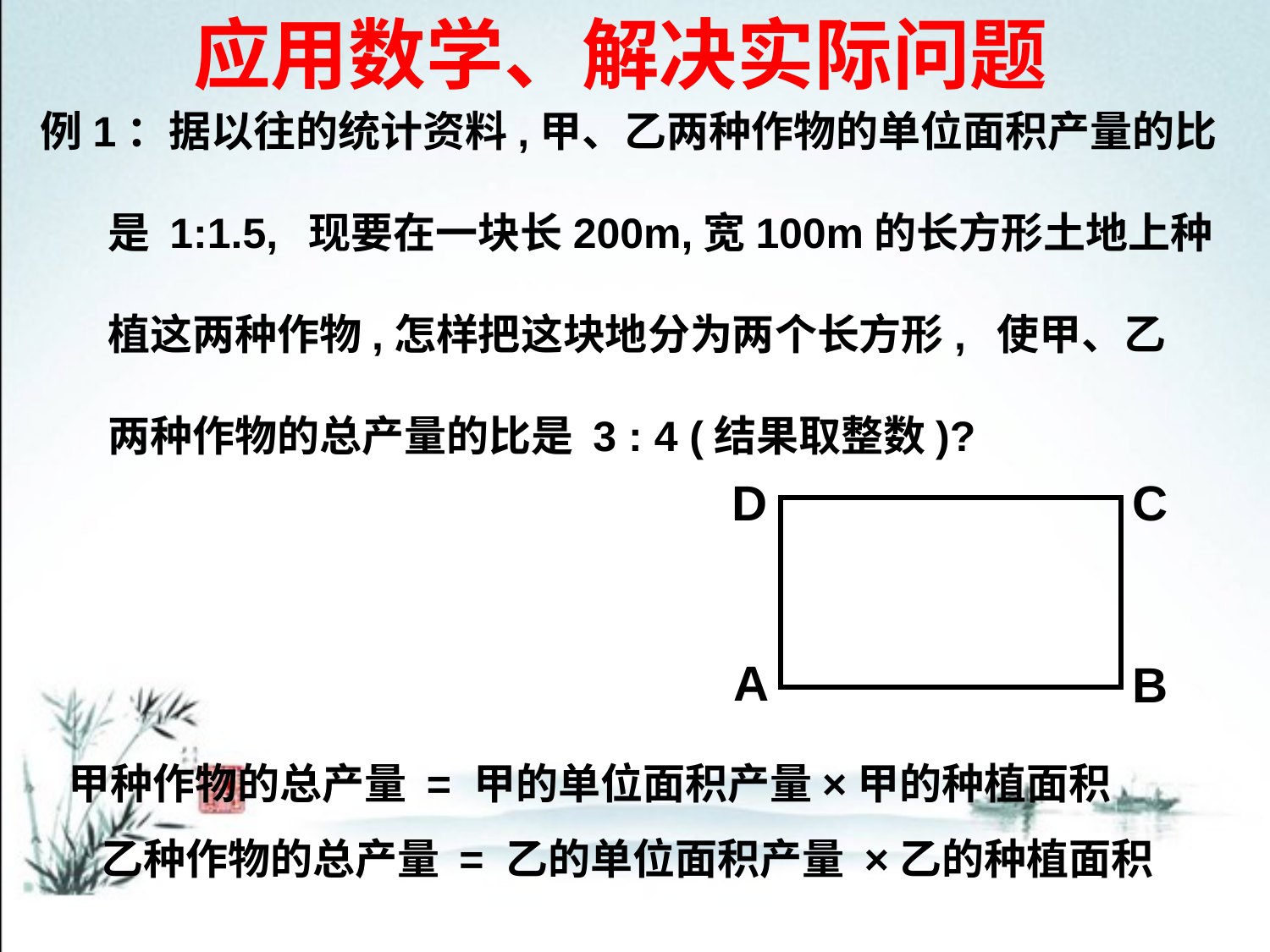

应用数学、解决实际问题
例1：据以往的统计资料,甲、乙两种作物的单位面积产量的比

      是 1:1.5,现要在一块长200m,宽100m的长方形土地上种

      植这两种作物,怎样把这块地分为两个长方形,使甲、乙

      两种作物的总产量的比是 3 : 4 (结果取整数)?
D
C

A
B
甲种作物的总产量 = 甲的单位面积产量×甲的种植面积
乙种作物的总产量 = 乙的单位面积产量 ×乙的种植面积